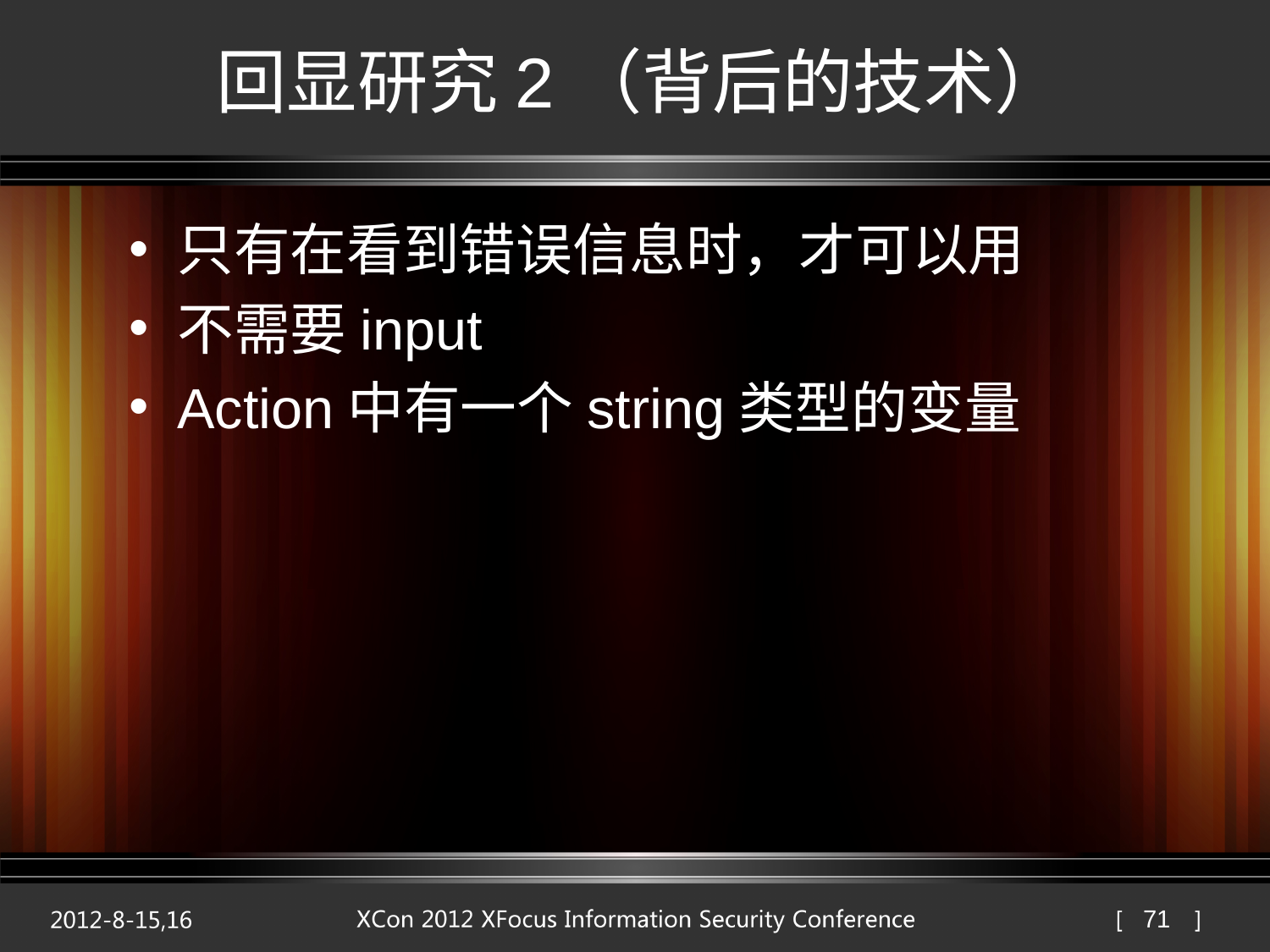

# 回显研究2（背后的技术）
只有在看到错误信息时，才可以用
不需要input
Action中有一个string类型的变量
71